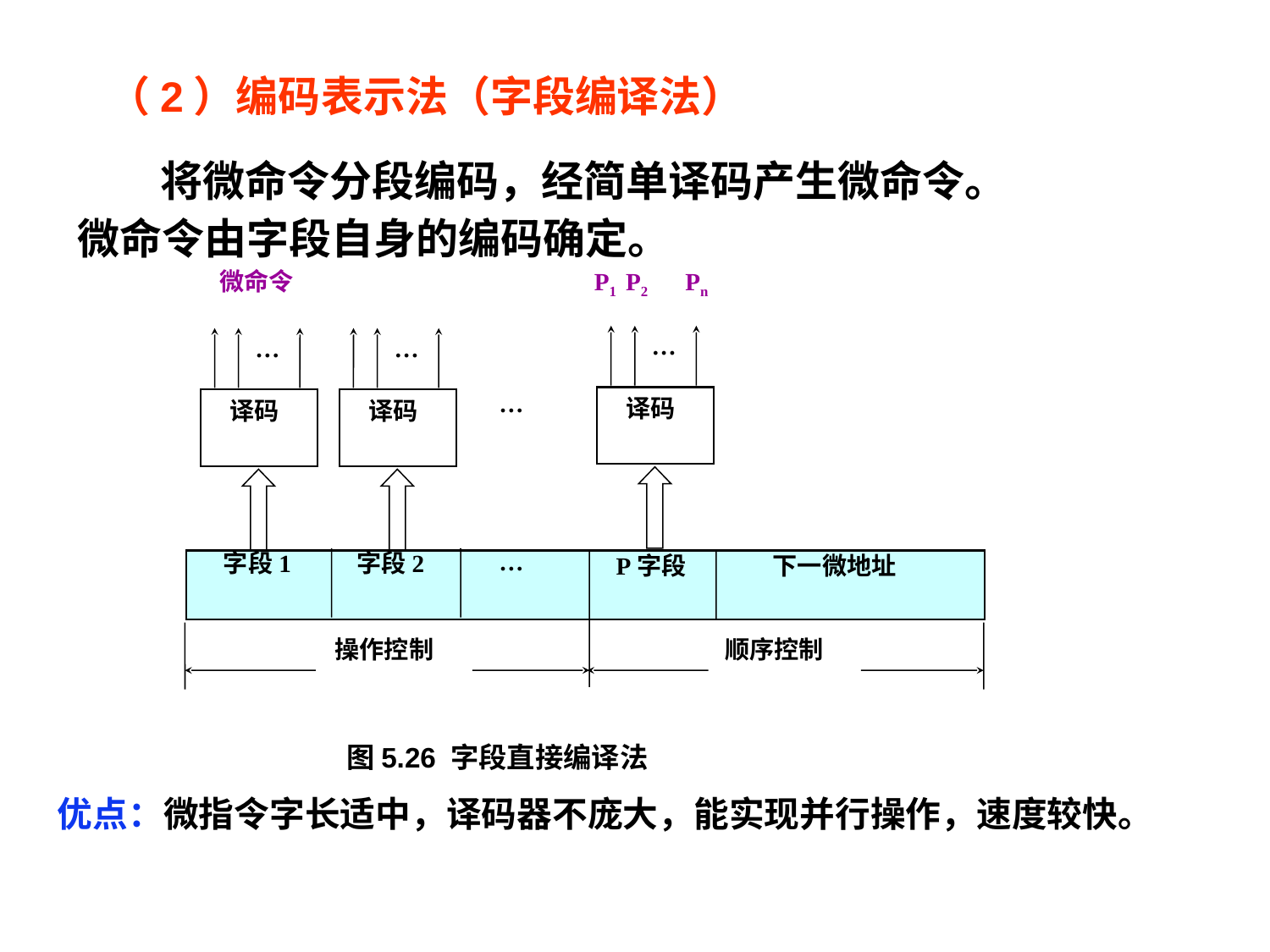

（2）编码表示法（字段编译法）

将微命令分段编码，经简单译码产生微命令。

 微命令由字段自身的编码确定。
微命令
P1
P2
Pn

…

译码

…

译码

…

译码

…
…
字段1

字段2

P字段

下一微地址

操作控制
顺序控制

图5.26 字段直接编译法
优点：微指令字长适中，译码器不庞大，能实现并行操作，速度较快。